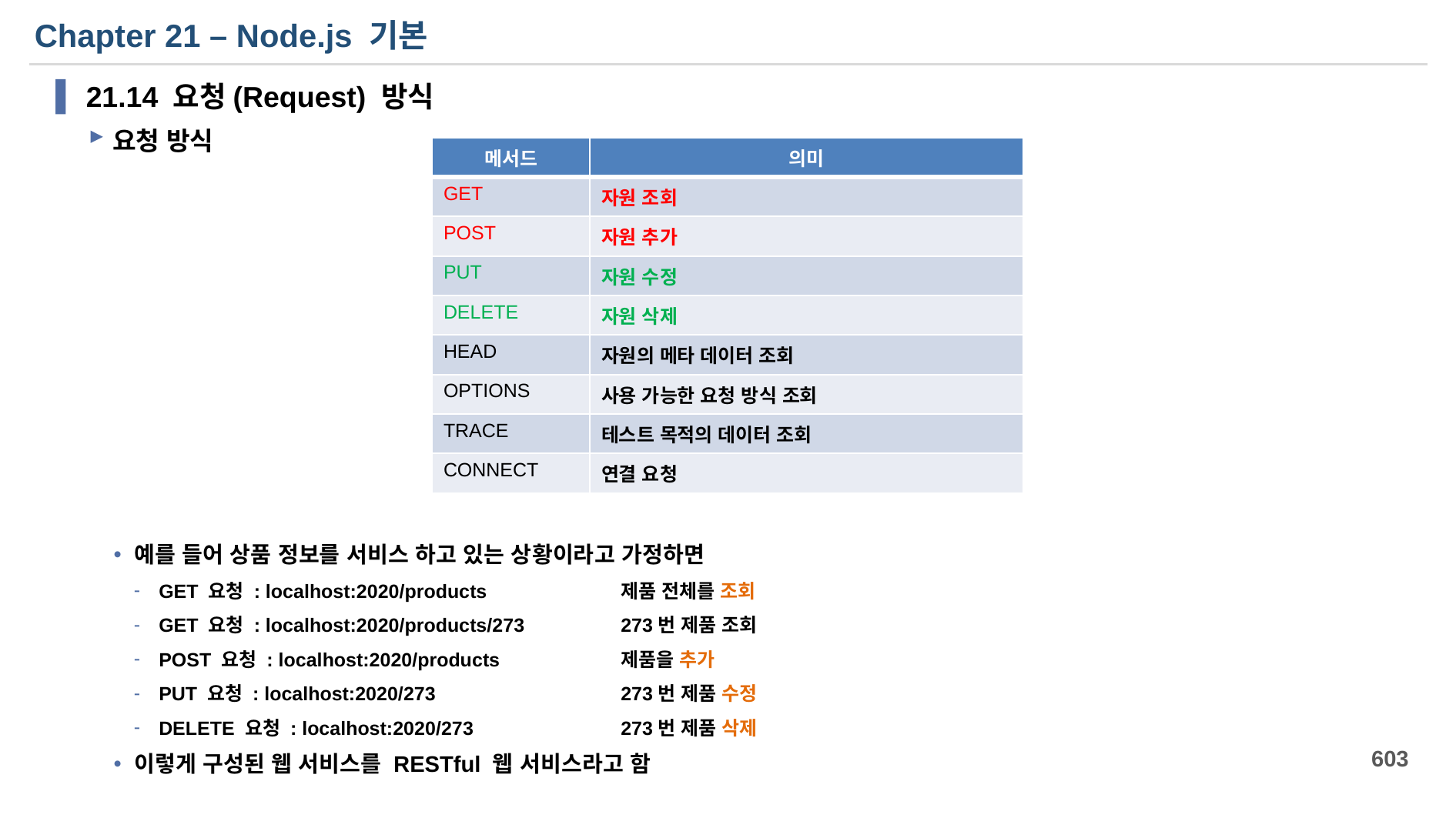

# Chapter 21 – Node.js 기본
21.14 요청(Request) 방식
요청 방식

예를 들어 상품 정보를 서비스 하고 있는 상황이라고 가정하면
GET 요청 : localhost:2020/products 		제품 전체를 조회
GET 요청 : localhost:2020/products/273	273번 제품 조회
POST 요청 : localhost:2020/products		제품을 추가
PUT 요청 : localhost:2020/273		273번 제품 수정
DELETE 요청 : localhost:2020/273		273번 제품 삭제
이렇게 구성된 웹 서비스를 RESTful 웹 서비스라고 함

| 메서드 | 의미 |
| --- | --- |
| GET | 자원 조회 |
| POST | 자원 추가 |
| PUT | 자원 수정 |
| DELETE | 자원 삭제 |
| HEAD | 자원의 메타 데이터 조회 |
| OPTIONS | 사용 가능한 요청 방식 조회 |
| TRACE | 테스트 목적의 데이터 조회 |
| CONNECT | 연결 요청 |
603